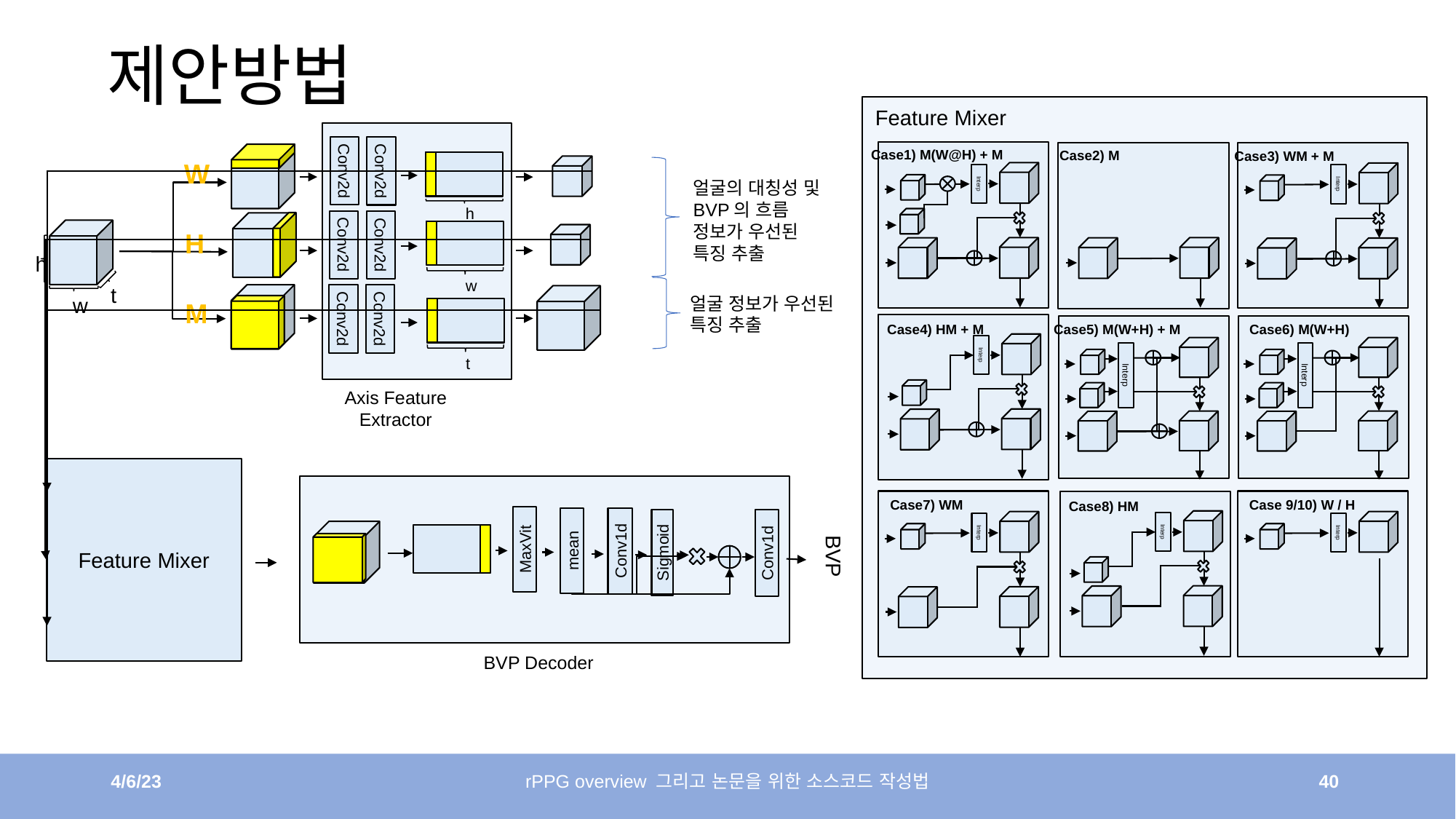

# 제안방법
Feature Mixer

Case1) M(W@H) + M

Interp

Case2) M

Case3) WM + M

Interp

Case4) HM + M

Interp

Case5) M(W+H) + M

Interp

Case6) M(W+H)

Interp

Case7) WM

Interp

Case 9/10) W / H

Interp

Case8) HM

Interp

Conv2d
Conv2d

h

Conv2d
Conv2d

w

Conv2d
Conv2d

t

W

얼굴의 대칭성 및 BVP의 흐름 정보가 우선된
특징 추출
t

h

H

얼굴 정보가 우선된 특징 추출
w
M

Axis Feature Extractor

Feature Mixer
Conv1d
Conv1d

MaxVit
BVP
mean
Sigmoid

BVP Decoder
4/6/23
rPPG overview 그리고 논문을 위한 소스코드 작성법
40